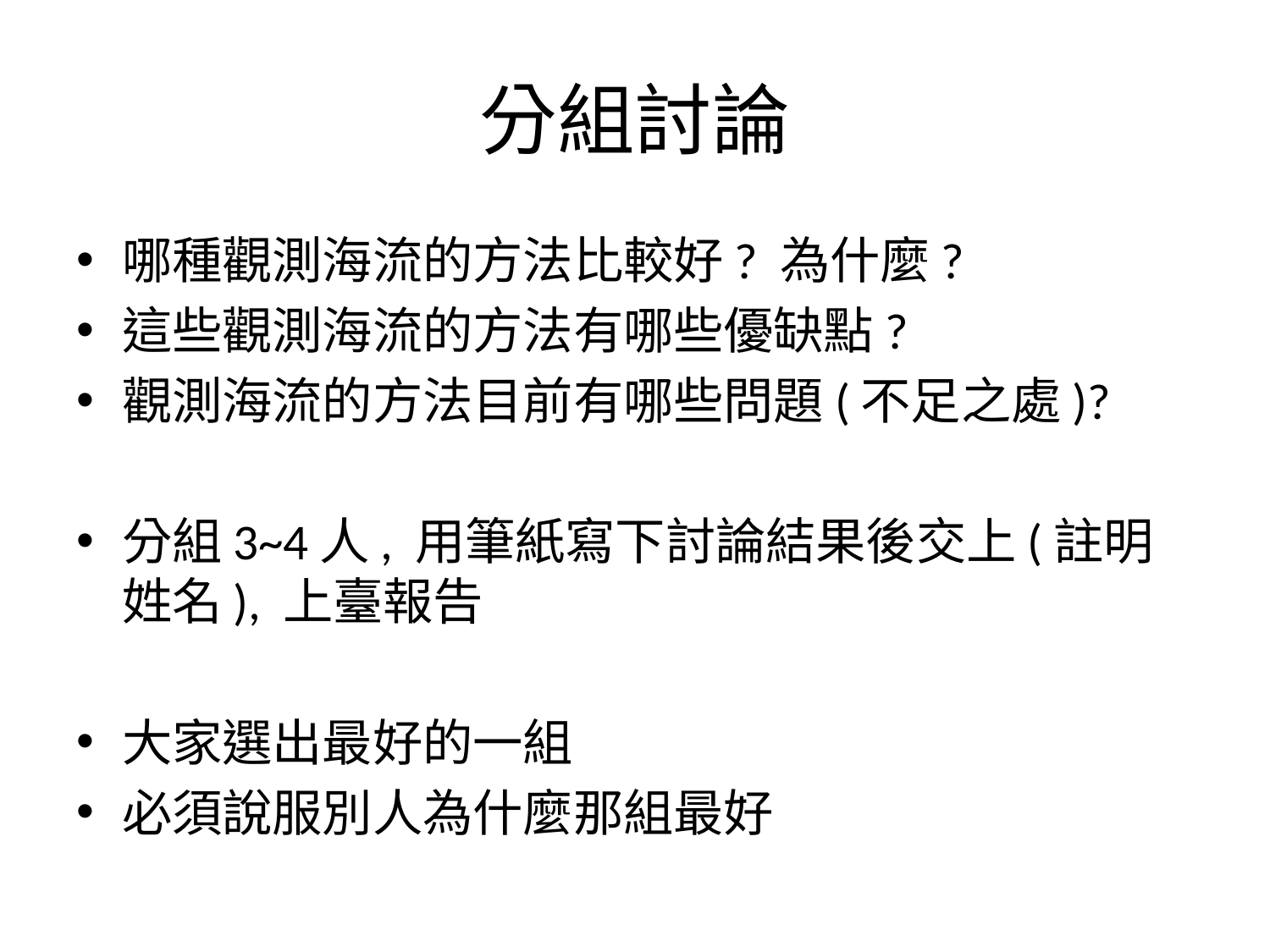

# 分組討論
哪種觀測海流的方法比較好? 為什麼?
這些觀測海流的方法有哪些優缺點?
觀測海流的方法目前有哪些問題(不足之處)?

分組3~4人, 用筆紙寫下討論結果後交上(註明姓名), 上臺報告

大家選出最好的一組
必須說服別人為什麼那組最好